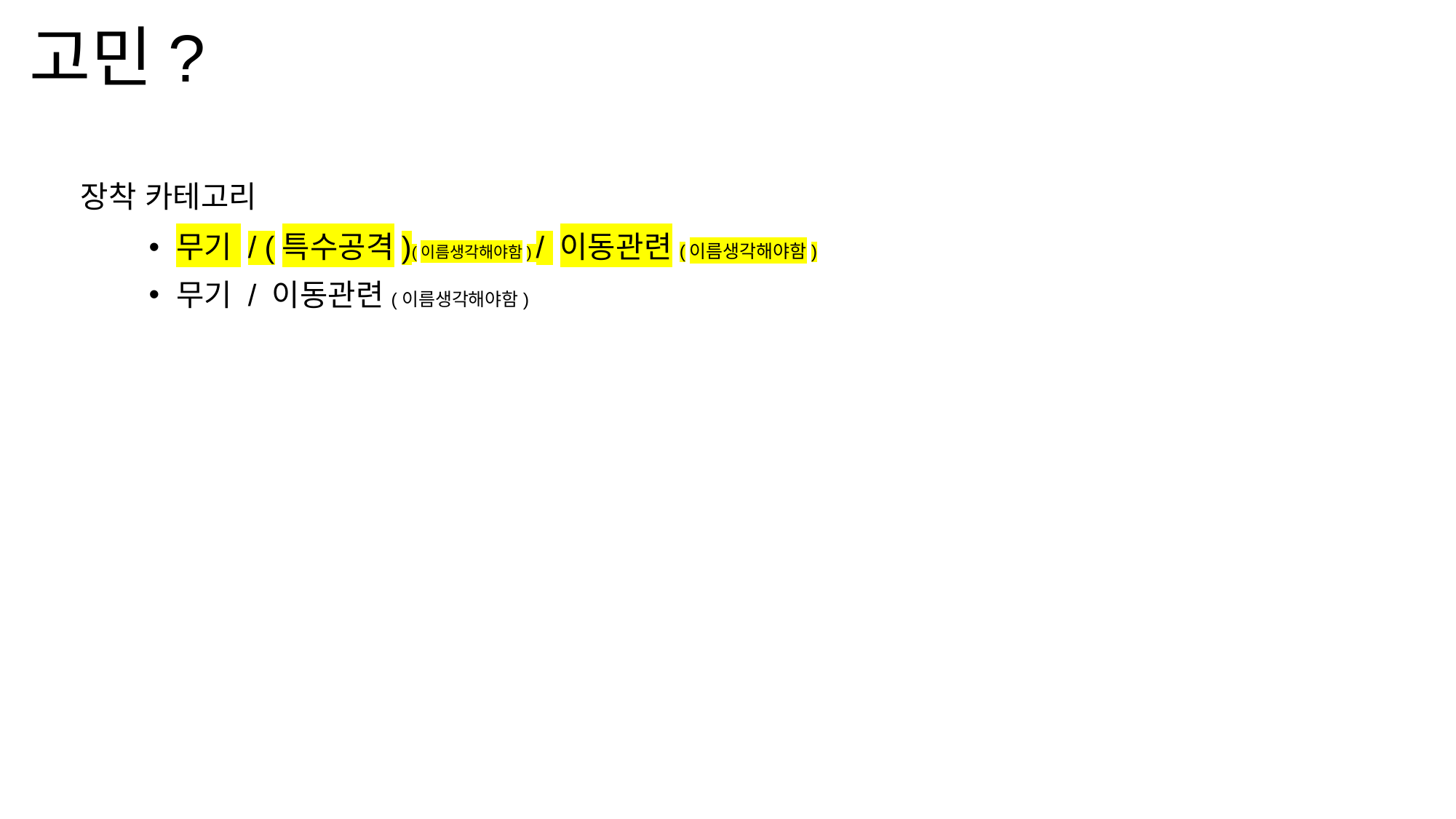

# 고민?
장착 카테고리
무기 / (특수공격)(이름생각해야함) / 이동관련(이름생각해야함)
무기 / 이동관련(이름생각해야함)